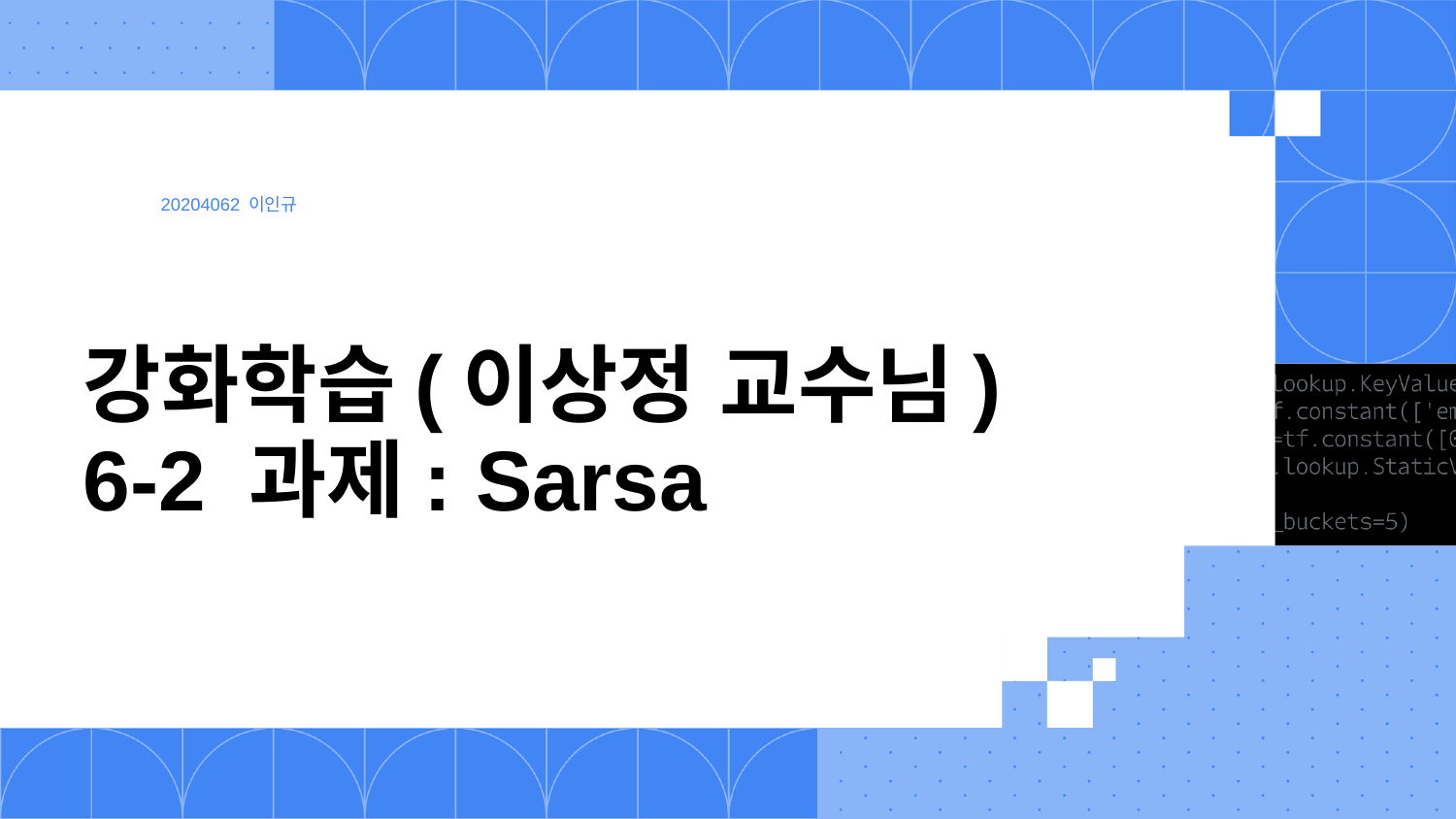

20204062 이인규
# 강화학습(이상정 교수님) 6-2 과제: Sarsa